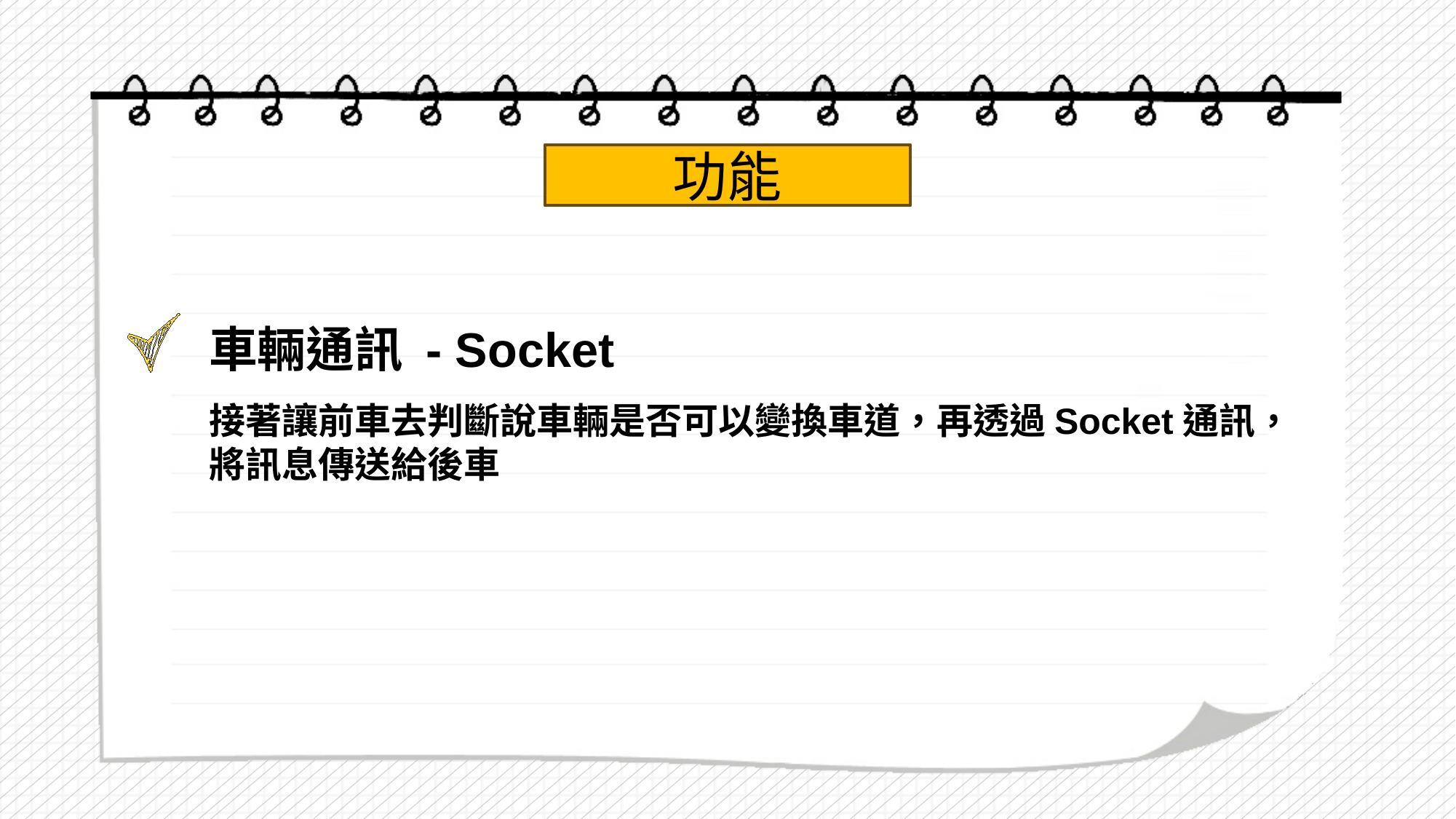

功能

車輛通訊 - Socket
接著讓前車去判斷說車輛是否可以變換車道，再透過Socket通訊，
將訊息傳送給後車